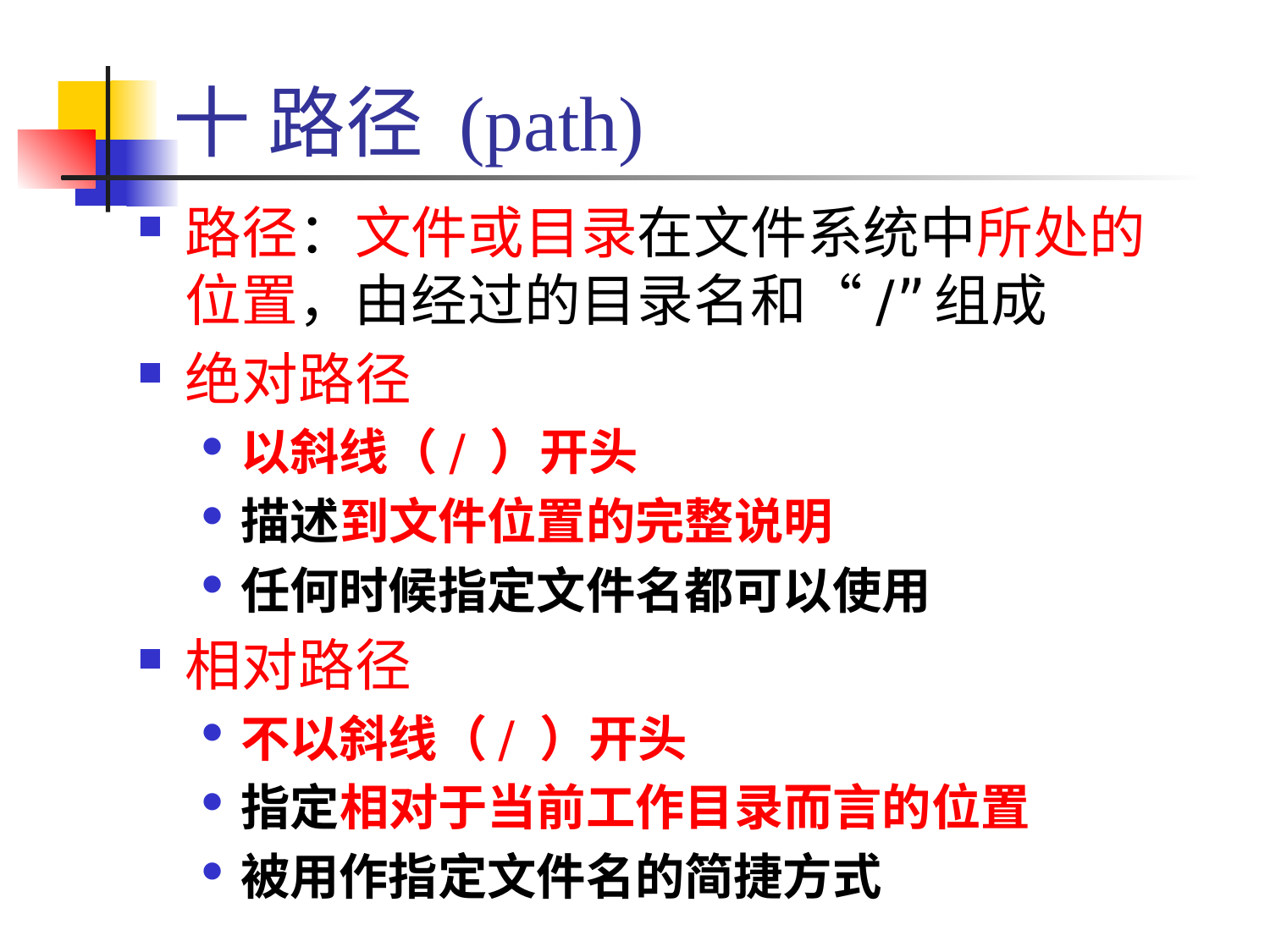

# 十 路径 (path)
路径：文件或目录在文件系统中所处的位置，由经过的目录名和“/”组成
绝对路径
以斜线（/）开头
描述到文件位置的完整说明
任何时候指定文件名都可以使用
相对路径
不以斜线（/）开头
指定相对于当前工作目录而言的位置
被用作指定文件名的简捷方式